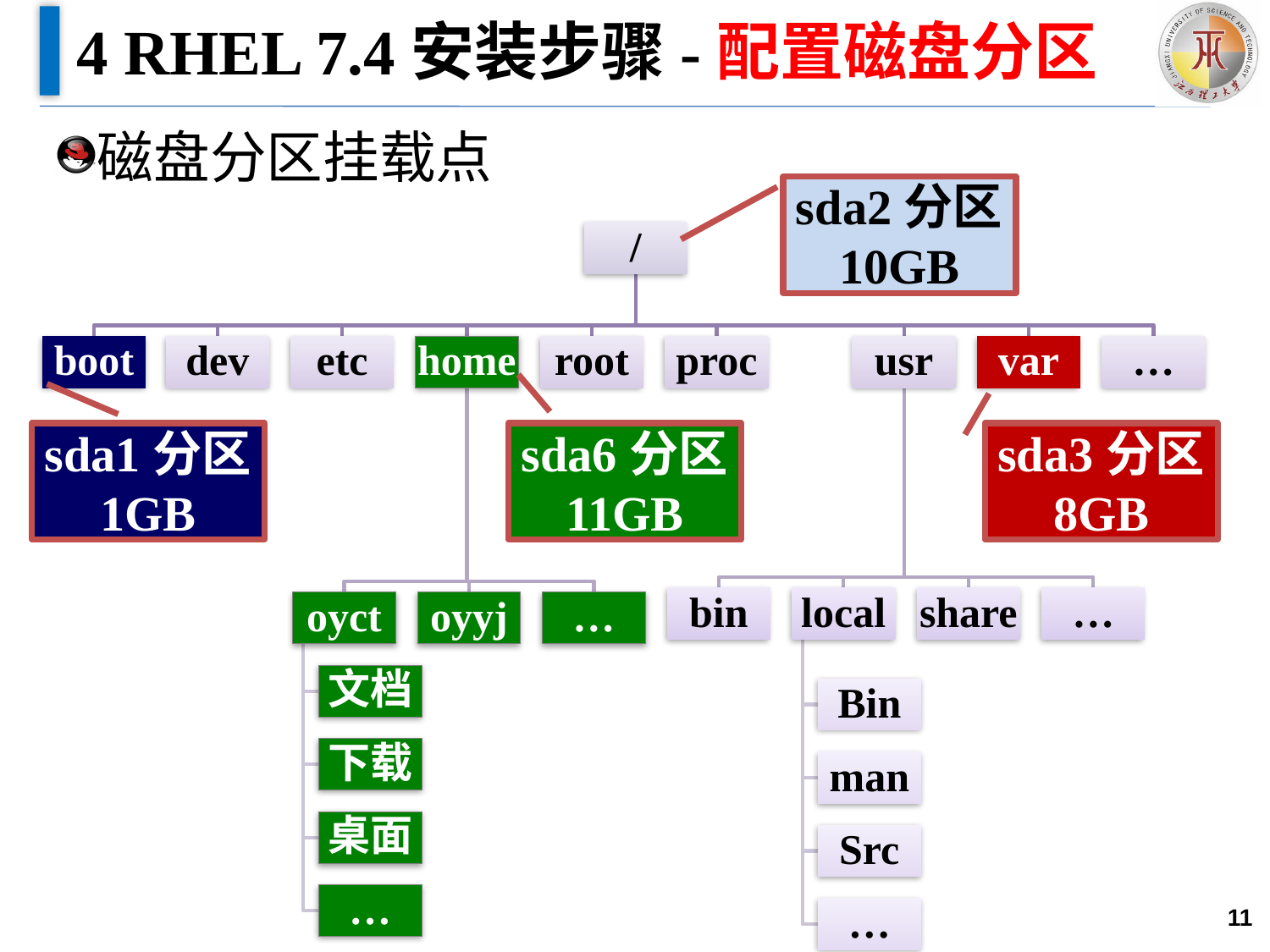

# 4 RHEL 7.4安装步骤-配置磁盘分区
磁盘分区挂载点
sda2分区10GB
/
boot
dev
etc
home
oyct
文档
下载
桌面
…
oyyj
…
root
proc
usr
bin
local
Bin
man
Src
…
share
…
var
…
sda1分区1GB
sda6分区11GB
sda3分区8GB
11